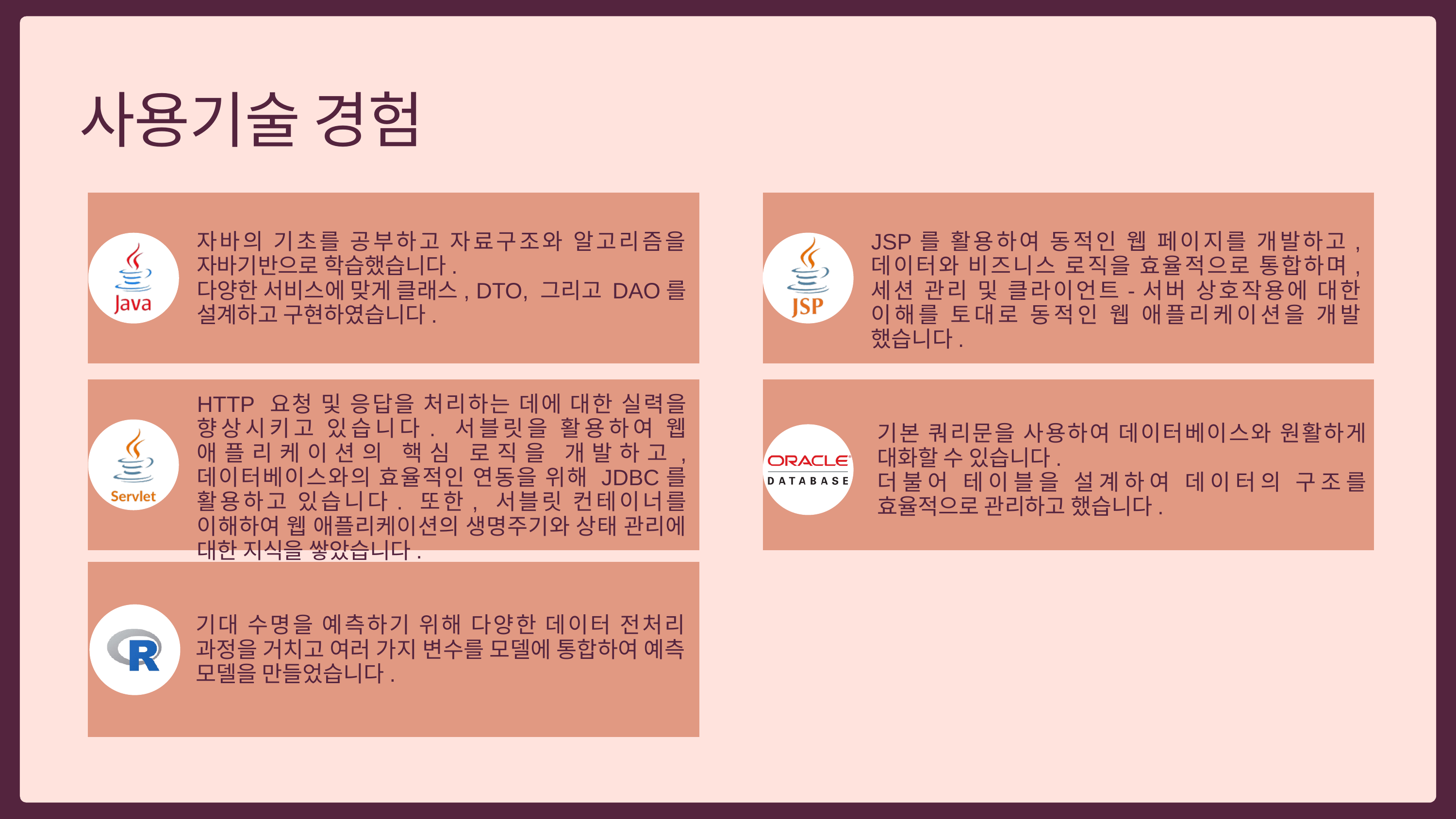

사용기술 경험

자바의 기초를 공부하고 자료구조와 알고리즘을 자바기반으로 학습했습니다.
다양한 서비스에 맞게 클래스, DTO, 그리고 DAO를 설계하고 구현하였습니다.

JSP를 활용하여 동적인 웹 페이지를 개발하고, 데이터와 비즈니스 로직을 효율적으로 통합하며, 세션 관리 및 클라이언트-서버 상호작용에 대한 이해를 토대로 동적인 웹 애플리케이션을 개발 했습니다.

HTTP 요청 및 응답을 처리하는 데에 대한 실력을 향상시키고 있습니다. 서블릿을 활용하여 웹 애플리케이션의 핵심 로직을 개발하고, 데이터베이스와의 효율적인 연동을 위해 JDBC를 활용하고 있습니다. 또한, 서블릿 컨테이너를 이해하여 웹 애플리케이션의 생명주기와 상태 관리에 대한 지식을 쌓았습니다.

기본 쿼리문을 사용하여 데이터베이스와 원활하게 대화할 수 있습니다.
더불어 테이블을 설계하여 데이터의 구조를 효율적으로 관리하고 했습니다.

기대 수명을 예측하기 위해 다양한 데이터 전처리 과정을 거치고 여러 가지 변수를 모델에 통합하여 예측 모델을 만들었습니다.